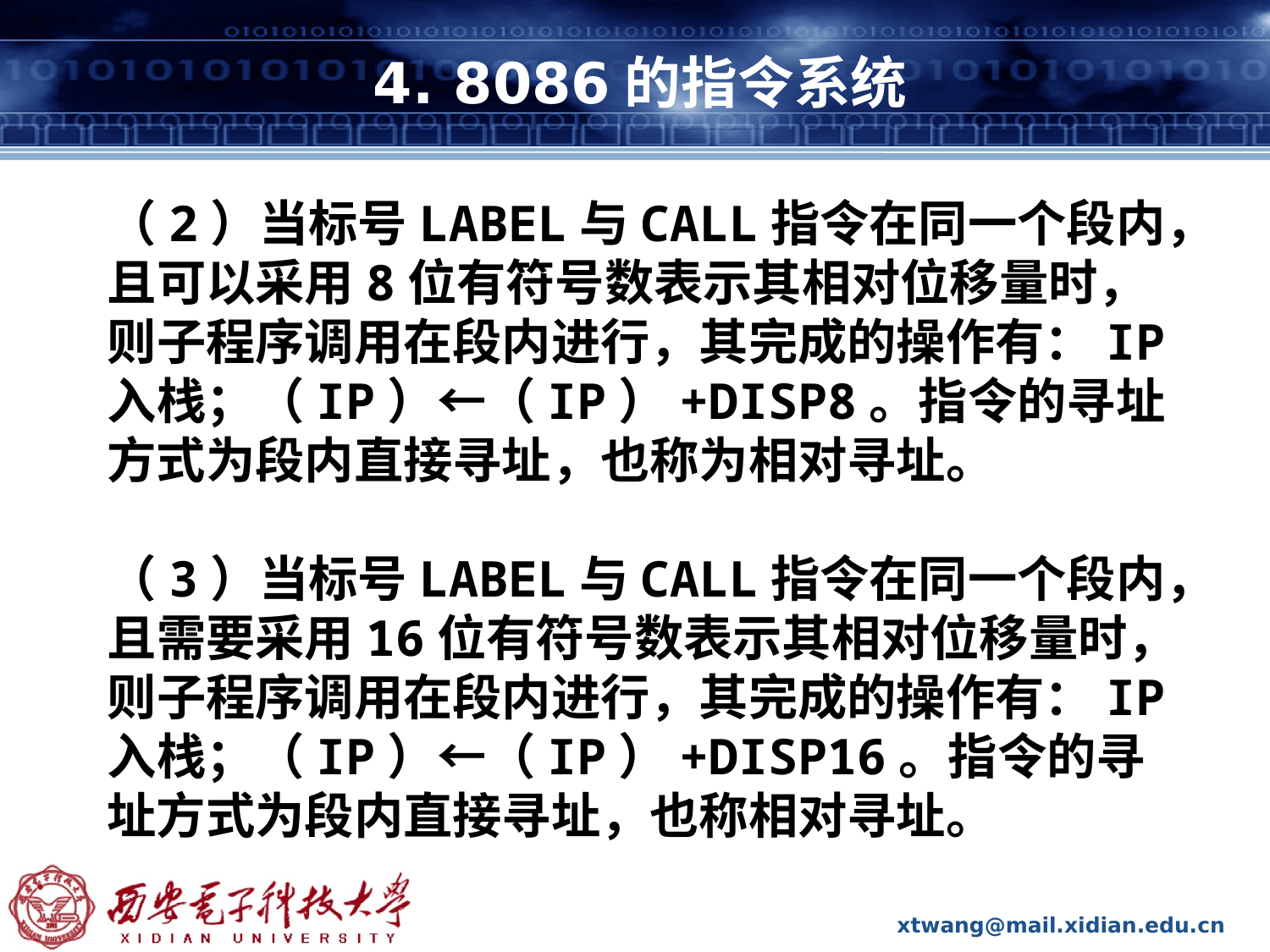

# 4. 8086的指令系统
（2）当标号LABEL与CALL指令在同一个段内，且可以采用8位有符号数表示其相对位移量时，则子程序调用在段内进行，其完成的操作有：IP入栈；（IP）←（IP）+DISP8。指令的寻址方式为段内直接寻址，也称为相对寻址。

（3）当标号LABEL与CALL指令在同一个段内，且需要采用16位有符号数表示其相对位移量时，则子程序调用在段内进行，其完成的操作有：IP入栈；（IP）←（IP）+DISP16。指令的寻址方式为段内直接寻址，也称相对寻址。